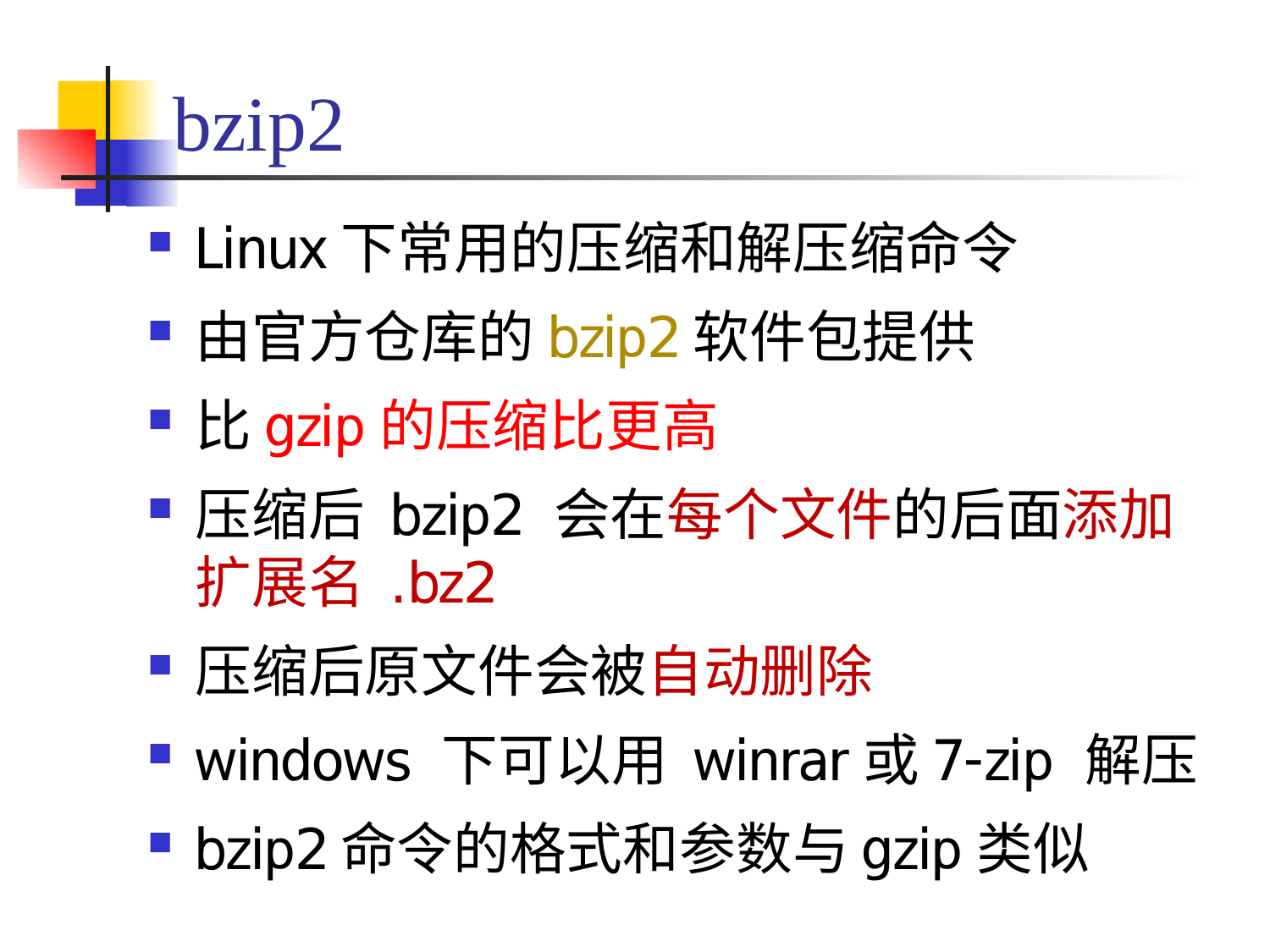

# bzip2
Linux下常用的压缩和解压缩命令
由官方仓库的bzip2软件包提供
比gzip的压缩比更高
压缩后 bzip2 会在每个文件的后面添加扩展名 .bz2
压缩后原文件会被自动删除
windows 下可以用 winrar或7-zip 解压
bzip2命令的格式和参数与gzip类似